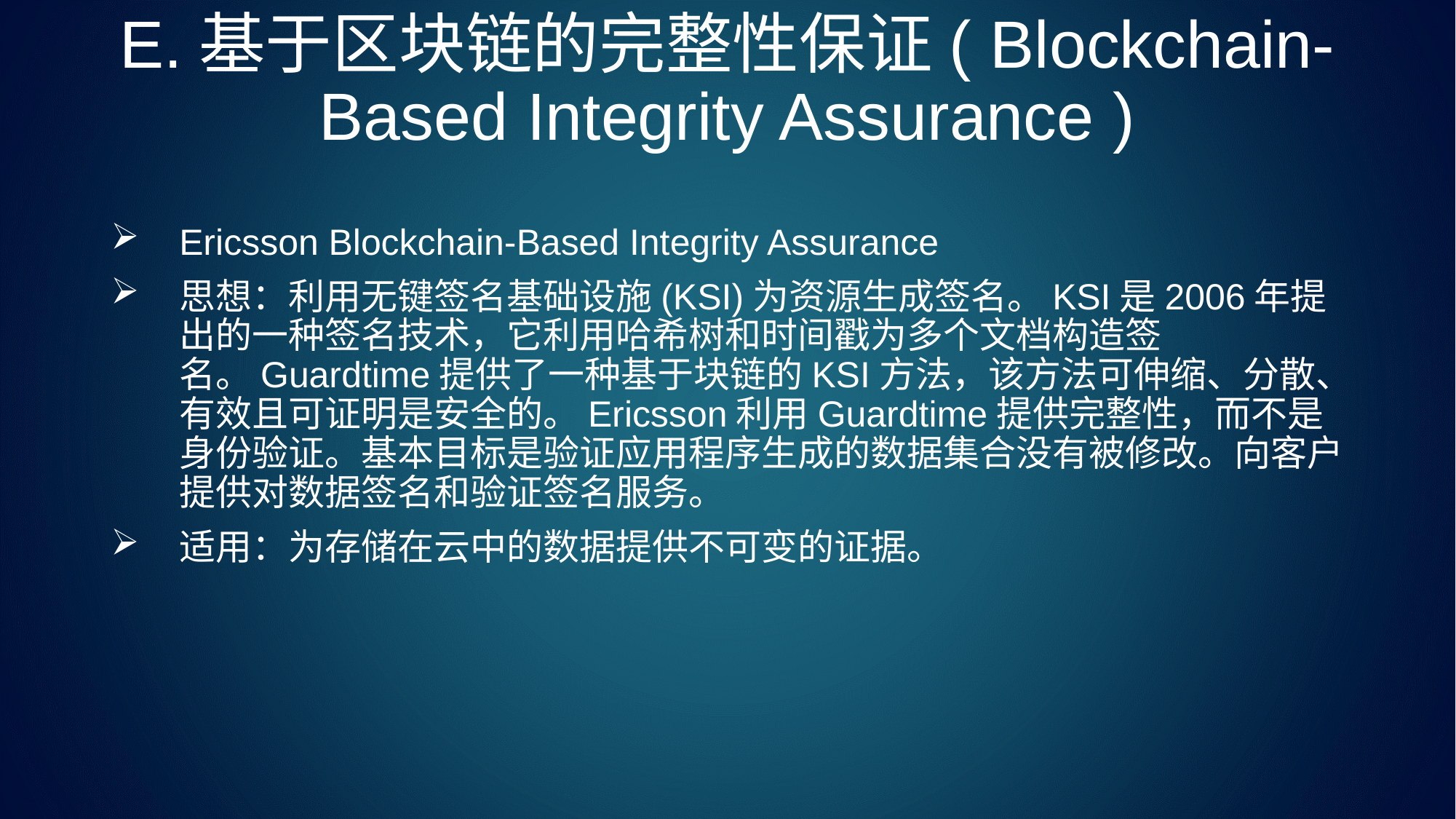

# E.基于区块链的完整性保证( Blockchain-Based Integrity Assurance )
Ericsson Blockchain-Based Integrity Assurance
思想：利用无键签名基础设施(KSI)为资源生成签名。KSI是2006年提出的一种签名技术，它利用哈希树和时间戳为多个文档构造签名。Guardtime提供了一种基于块链的KSI方法，该方法可伸缩、分散、有效且可证明是安全的。Ericsson利用Guardtime提供完整性，而不是身份验证。基本目标是验证应用程序生成的数据集合没有被修改。向客户提供对数据签名和验证签名服务。
适用：为存储在云中的数据提供不可变的证据。